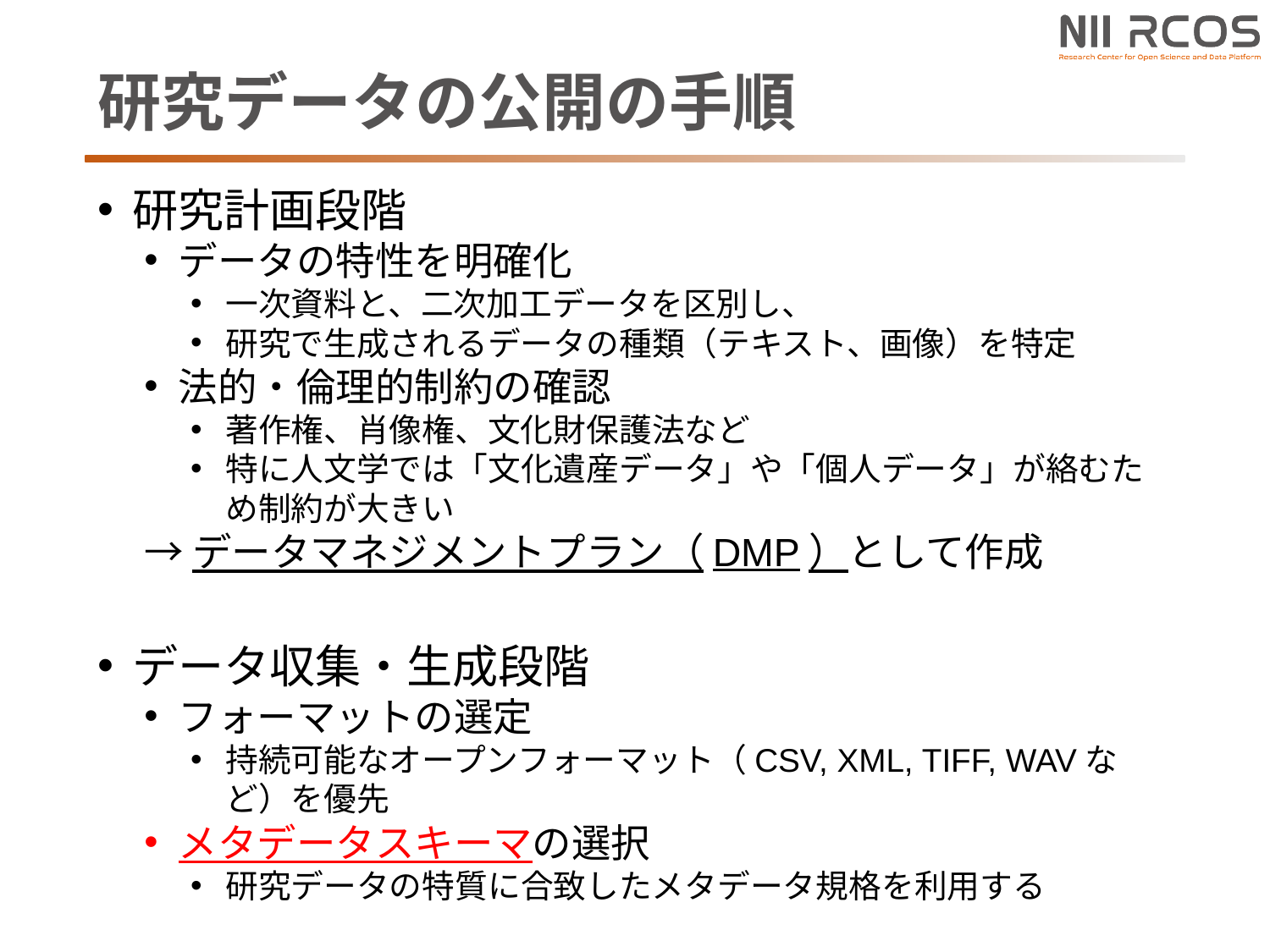

# 研究データの公開の手順
研究計画段階
データの特性を明確化
一次資料と、二次加工データを区別し、
研究で生成されるデータの種類（テキスト、画像）を特定
法的・倫理的制約の確認
著作権、肖像権、文化財保護法など
特に人文学では「文化遺産データ」や「個人データ」が絡むため制約が大きい
→データマネジメントプラン（DMP）として作成

データ収集・生成段階
フォーマットの選定
持続可能なオープンフォーマット（CSV, XML, TIFF, WAVなど）を優先
メタデータスキーマの選択
研究データの特質に合致したメタデータ規格を利用する